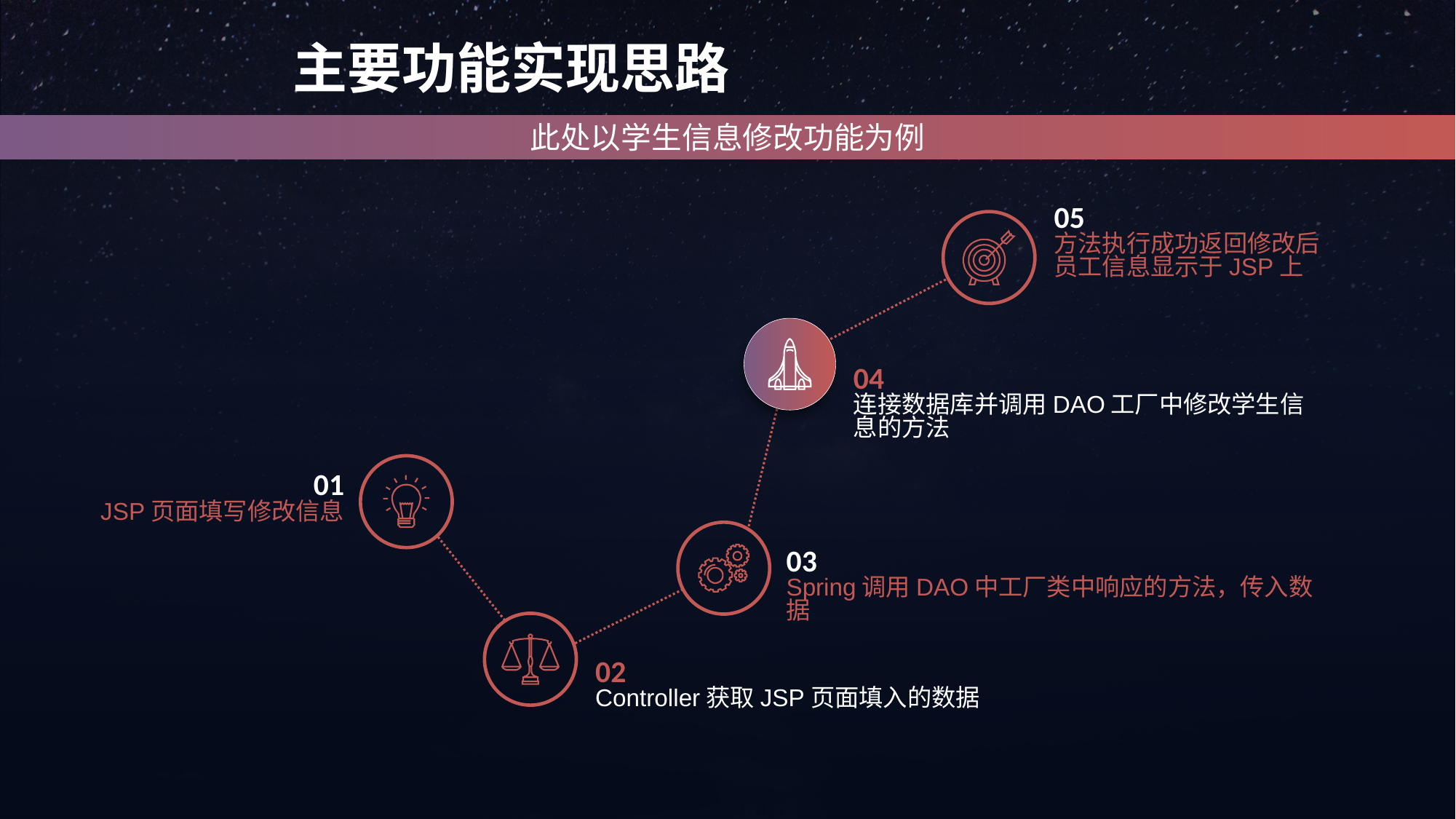

主要功能实现思路
此处以学生信息修改功能为例

05
方法执行成功返回修改后员工信息显示于JSP上

04
连接数据库并调用DAO工厂中修改学生信息的方法

01
JSP页面填写修改信息

03
Spring调用DAO中工厂类中响应的方法，传入数据

02
Controller获取JSP页面填入的数据